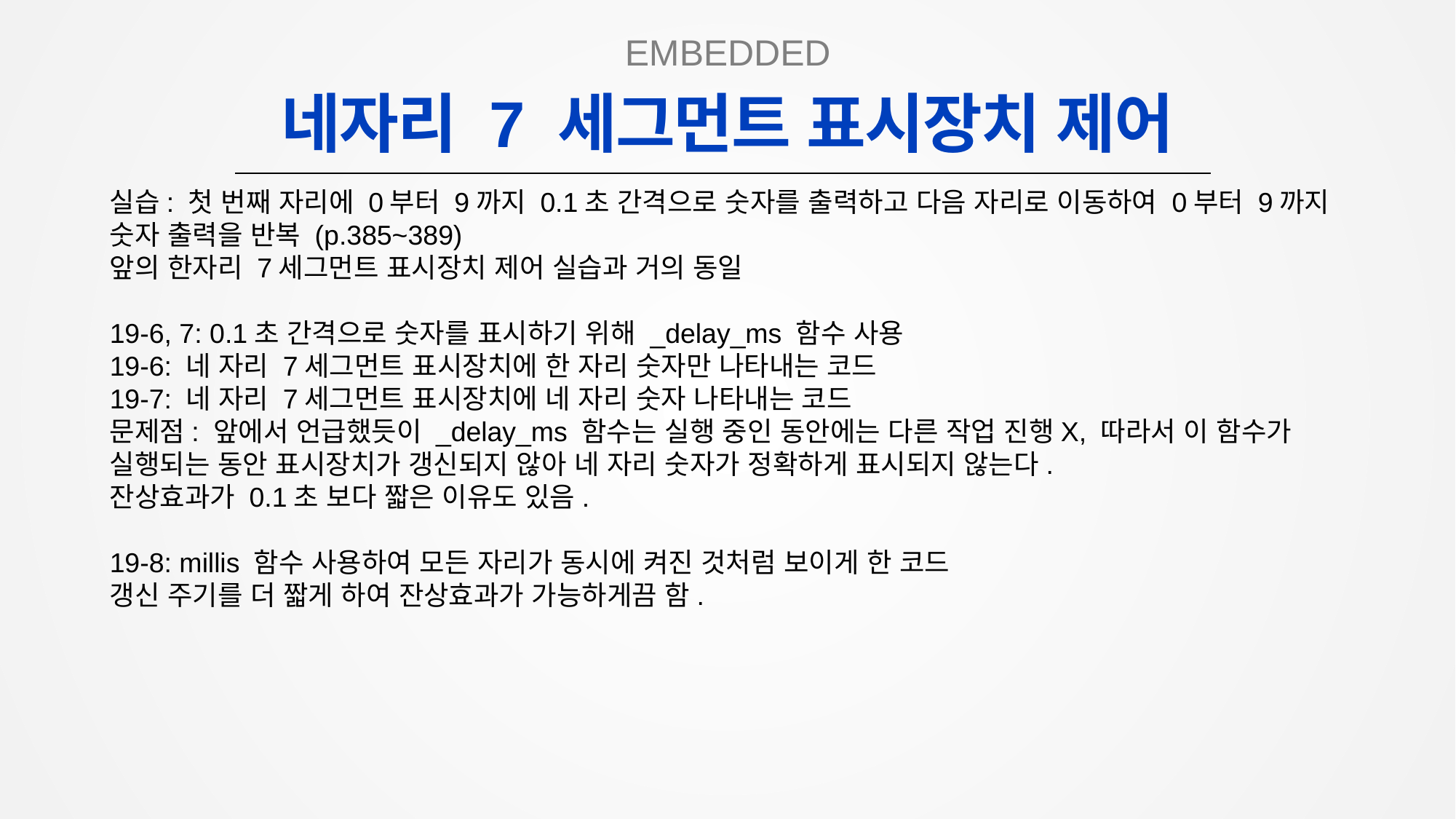

EMBEDDED
네자리 7 세그먼트 표시장치 제어
실습: 첫 번째 자리에 0부터 9까지 0.1초 간격으로 숫자를 출력하고 다음 자리로 이동하여 0부터 9까지 숫자 출력을 반복 (p.385~389)
앞의 한자리 7세그먼트 표시장치 제어 실습과 거의 동일

19-6, 7: 0.1초 간격으로 숫자를 표시하기 위해 _delay_ms 함수 사용
19-6: 네 자리 7세그먼트 표시장치에 한 자리 숫자만 나타내는 코드
19-7: 네 자리 7세그먼트 표시장치에 네 자리 숫자 나타내는 코드
문제점: 앞에서 언급했듯이 _delay_ms 함수는 실행 중인 동안에는 다른 작업 진행X, 따라서 이 함수가 실행되는 동안 표시장치가 갱신되지 않아 네 자리 숫자가 정확하게 표시되지 않는다.
잔상효과가 0.1초 보다 짧은 이유도 있음.

19-8: millis 함수 사용하여 모든 자리가 동시에 켜진 것처럼 보이게 한 코드
갱신 주기를 더 짧게 하여 잔상효과가 가능하게끔 함.